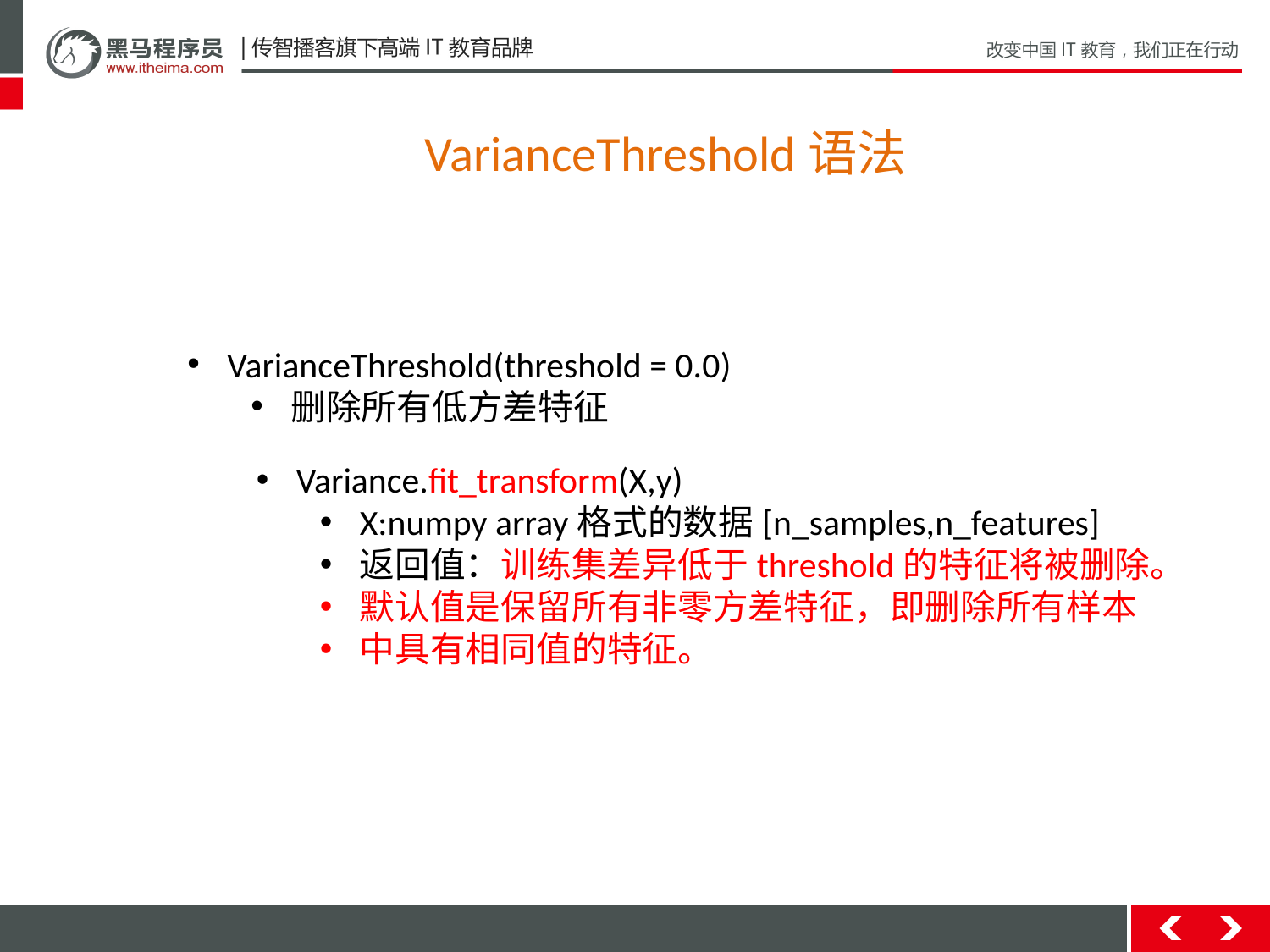

VarianceThreshold语法
VarianceThreshold(threshold = 0.0)
删除所有低方差特征
Variance.fit_transform(X,y)
X:numpy array格式的数据[n_samples,n_features]
返回值：训练集差异低于threshold的特征将被删除。
默认值是保留所有非零方差特征，即删除所有样本
中具有相同值的特征。